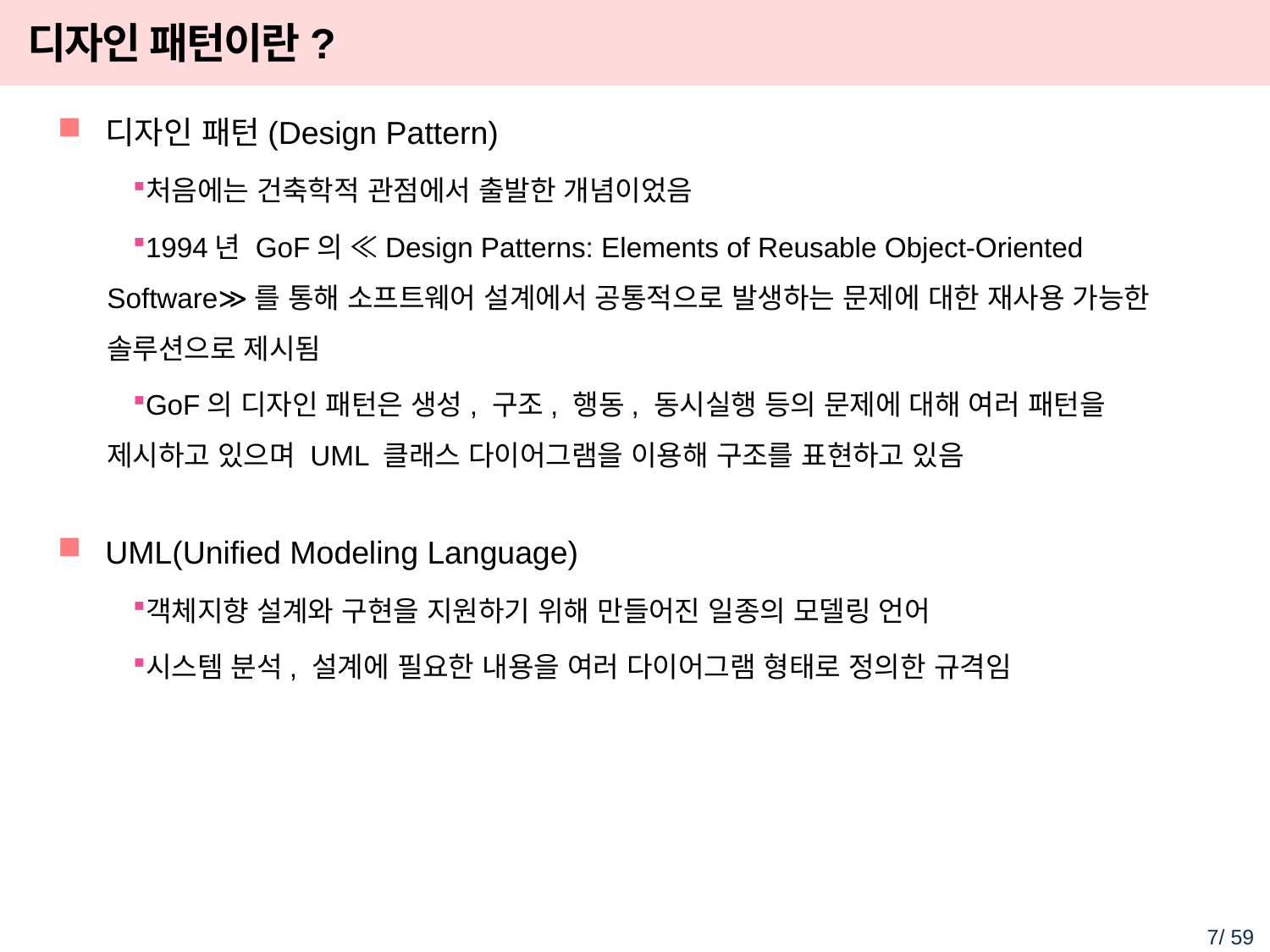

# 디자인 패턴이란?
디자인 패턴(Design Pattern)
처음에는 건축학적 관점에서 출발한 개념이었음
1994년 GoF의 ≪Design Patterns: Elements of Reusable Object-Oriented Software≫를 통해 소프트웨어 설계에서 공통적으로 발생하는 문제에 대한 재사용 가능한 솔루션으로 제시됨
GoF의 디자인 패턴은 생성, 구조, 행동, 동시실행 등의 문제에 대해 여러 패턴을 제시하고 있으며 UML 클래스 다이어그램을 이용해 구조를 표현하고 있음

UML(Unified Modeling Language)
객체지향 설계와 구현을 지원하기 위해 만들어진 일종의 모델링 언어
시스템 분석, 설계에 필요한 내용을 여러 다이어그램 형태로 정의한 규격임